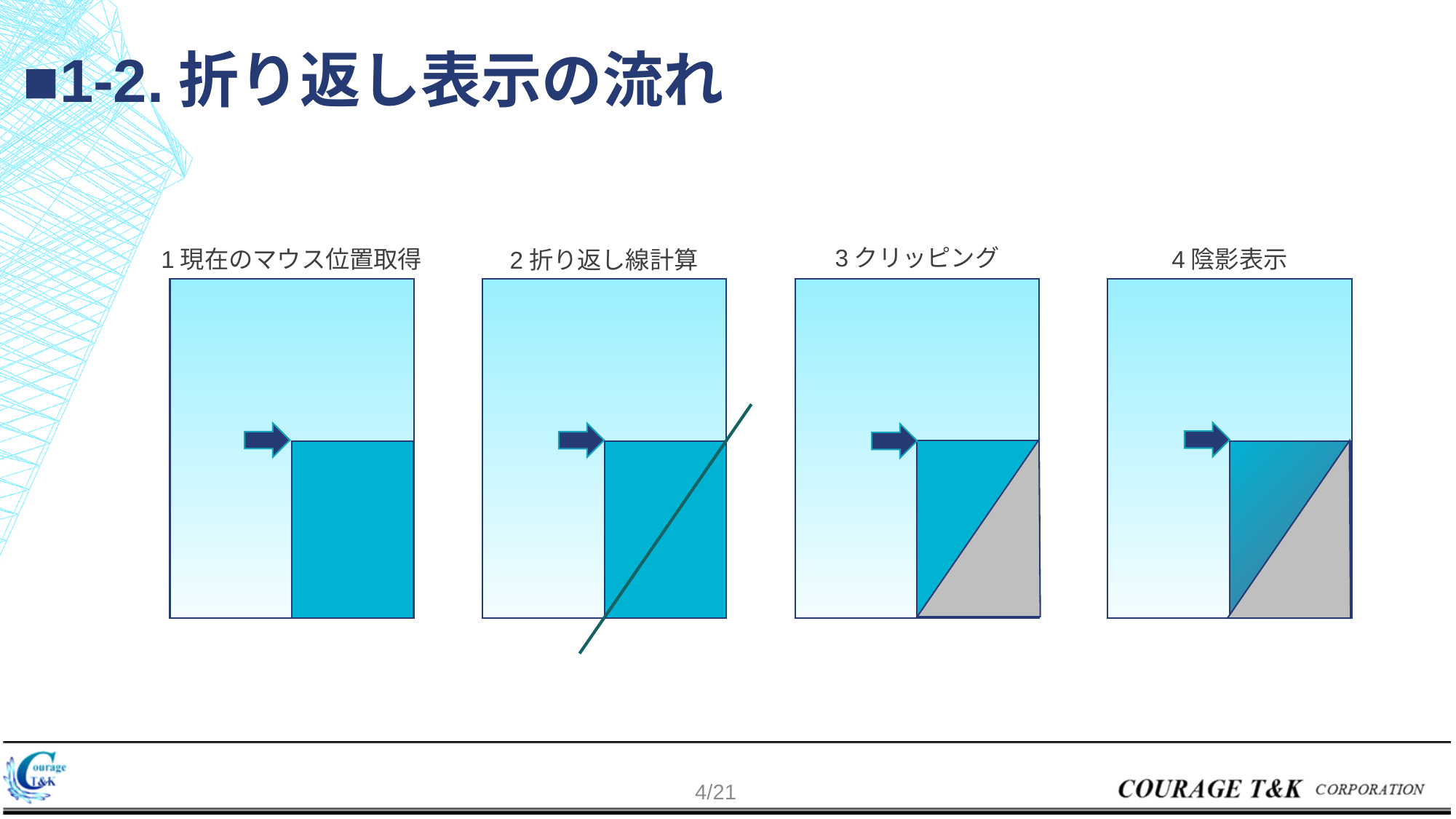

# ■1-2.折り返し表示の流れ

3クリッピング
1現在のマウス位置取得
4陰影表示
2折り返し線計算

4/21